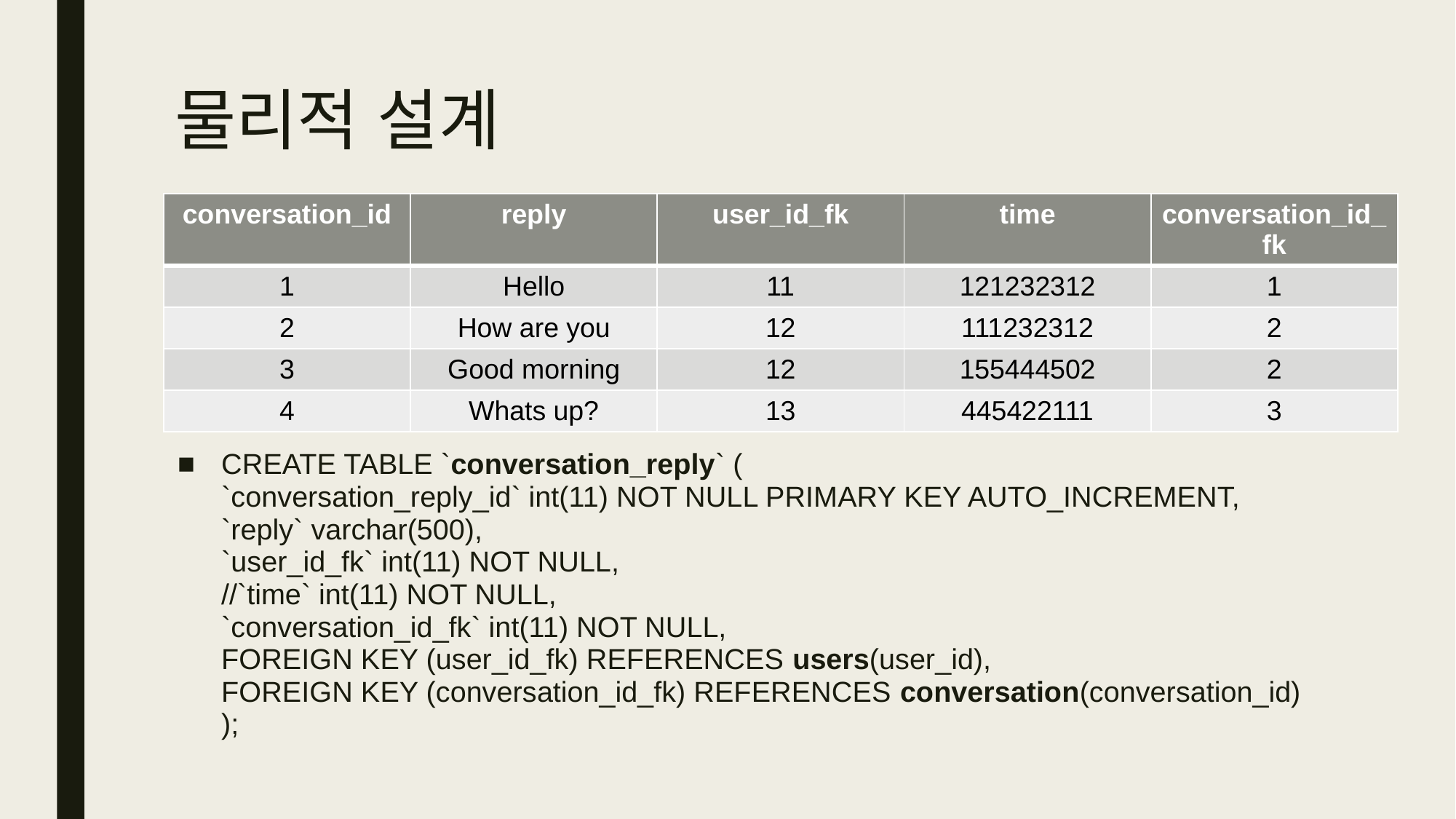

# 물리적 설계
| conversation\_id | reply | user\_id\_fk | time | conversation\_id\_fk |
| --- | --- | --- | --- | --- |
| 1 | Hello | 11 | 121232312 | 1 |
| 2 | How are you | 12 | 111232312 | 2 |
| 3 | Good morning | 12 | 155444502 | 2 |
| 4 | Whats up? | 13 | 445422111 | 3 |
CREATE TABLE `conversation_reply` (
`conversation_reply_id` int(11) NOT NULL PRIMARY KEY AUTO_INCREMENT,
`reply` varchar(500),
`user_id_fk` int(11) NOT NULL,
//`time` int(11) NOT NULL,
`conversation_id_fk` int(11) NOT NULL,
FOREIGN KEY (user_id_fk) REFERENCES users(user_id),
FOREIGN KEY (conversation_id_fk) REFERENCES conversation(conversation_id)
);